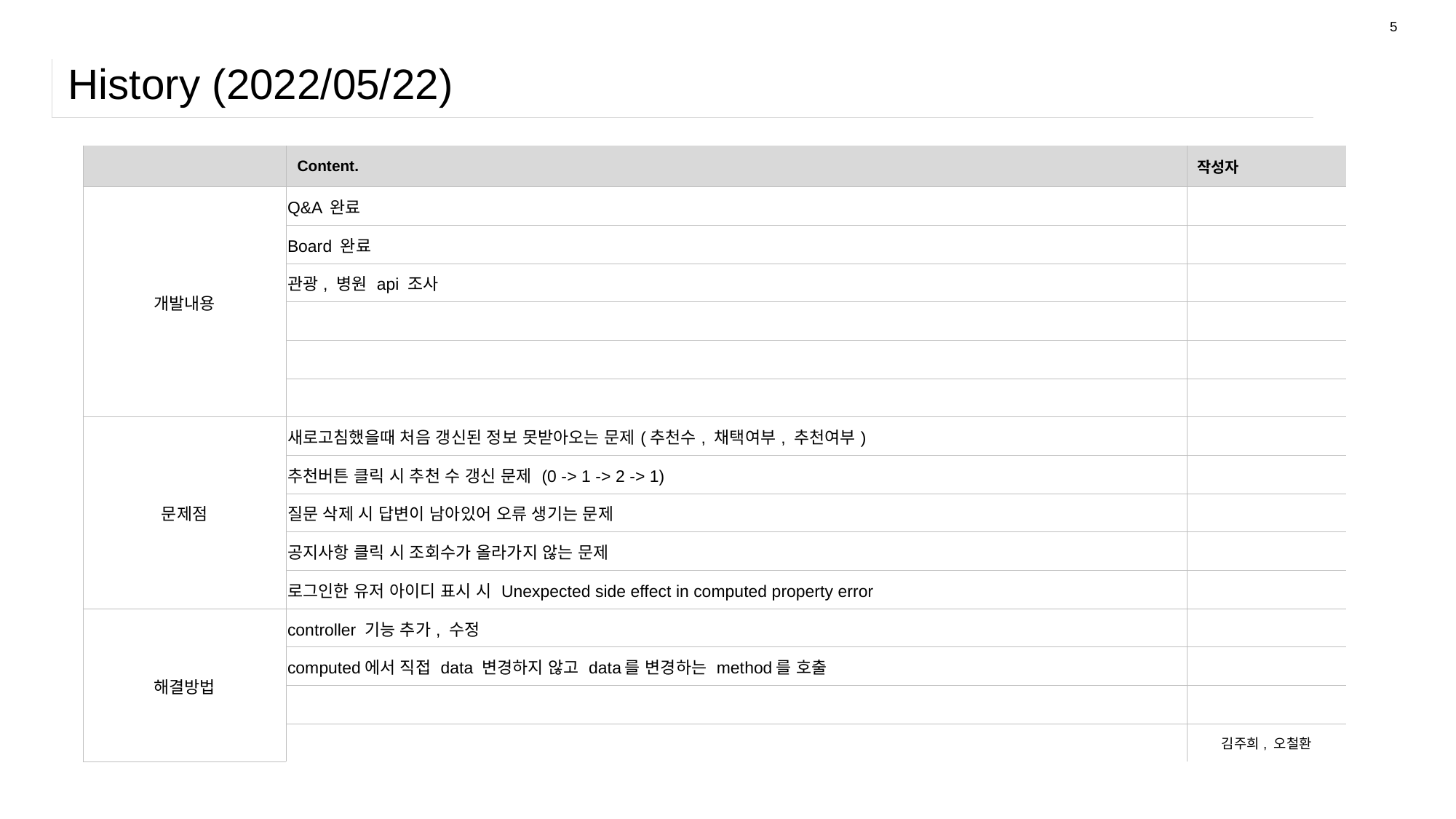

5
# History (2022/05/22)
|  | Content. | 작성자 |
| --- | --- | --- |
| 개발내용 | Q&A 완료 |  |
|  | Board 완료 |  |
|  | 관광, 병원 api 조사 |  |
|  |  |  |
|  |  |  |
|  |  |  |
| 문제점 | 새로고침했을때 처음 갱신된 정보 못받아오는 문제(추천수, 채택여부, 추천여부) |  |
|  | 추천버튼 클릭 시 추천 수 갱신 문제 (0 -> 1 -> 2 -> 1) |  |
|  | 질문 삭제 시 답변이 남아있어 오류 생기는 문제 |  |
|  | 공지사항 클릭 시 조회수가 올라가지 않는 문제 |  |
|  | 로그인한 유저 아이디 표시 시 Unexpected side effect in computed property error |  |
| 해결방법 | controller 기능 추가, 수정 |  |
|  | computed에서 직접 data 변경하지 않고 data를 변경하는 method를 호출 |  |
|  |  |  |
|  |  | 김주희, 오철환 |